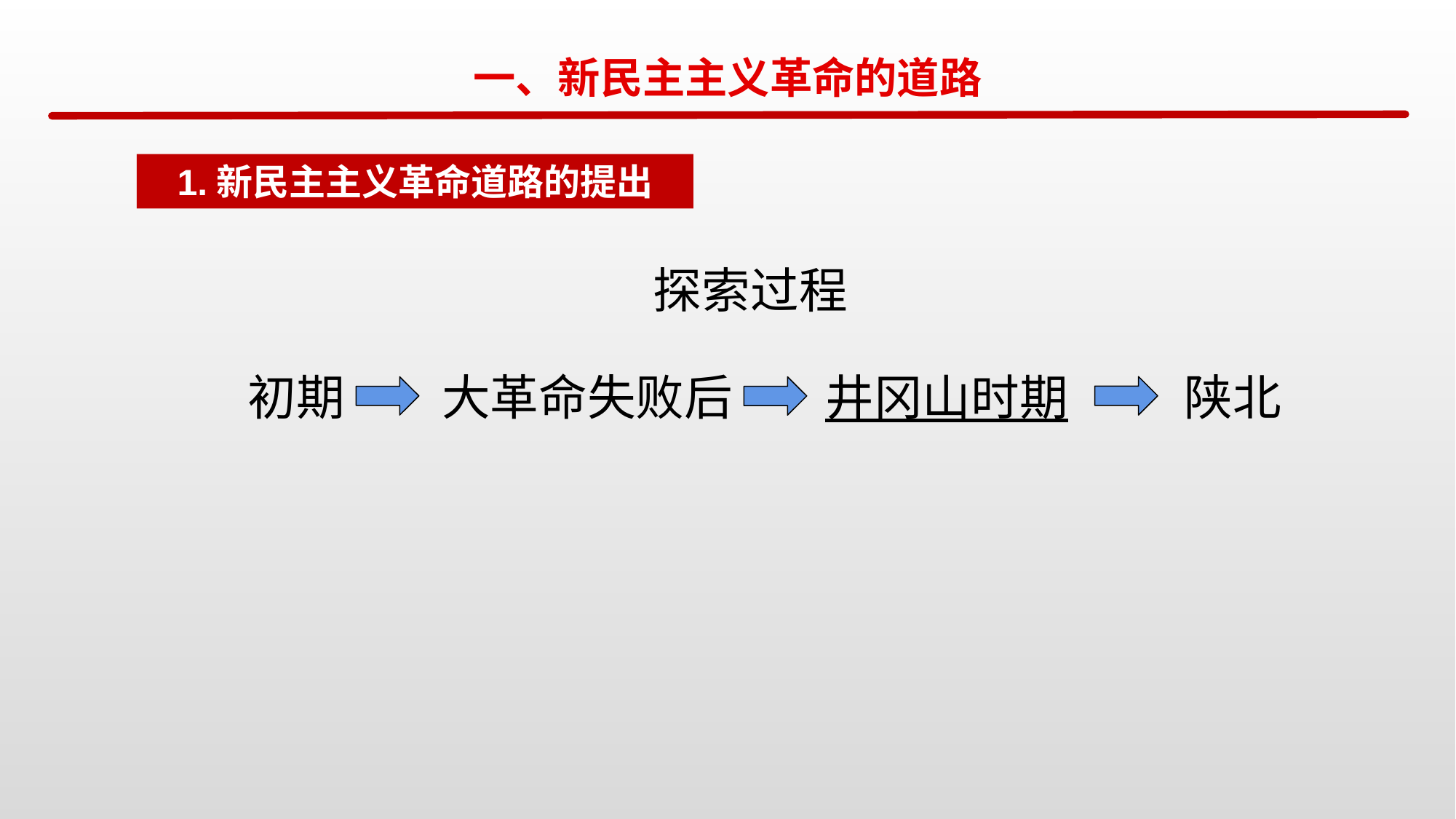

一、新民主主义革命的道路
1.新民主主义革命道路的提出
探索过程
初期
大革命失败后
井冈山时期
陕北